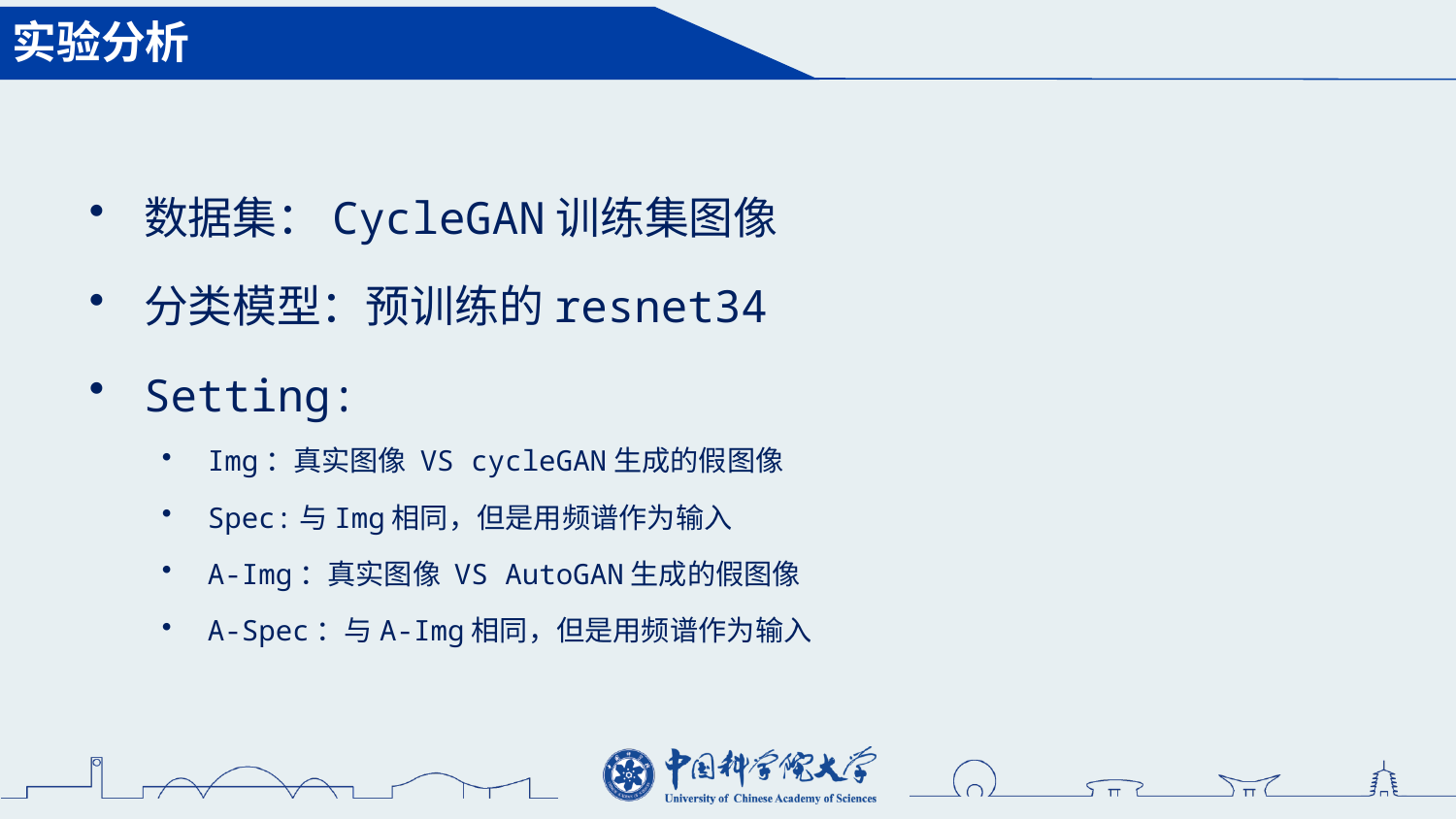

实验分析
#

数据集：CycleGAN训练集图像
分类模型：预训练的resnet34
Setting:
Img：真实图像 VS cycleGAN生成的假图像
Spec:与Img相同，但是用频谱作为输入
A-Img：真实图像 VS AutoGAN生成的假图像
A-Spec：与A-Img相同，但是用频谱作为输入